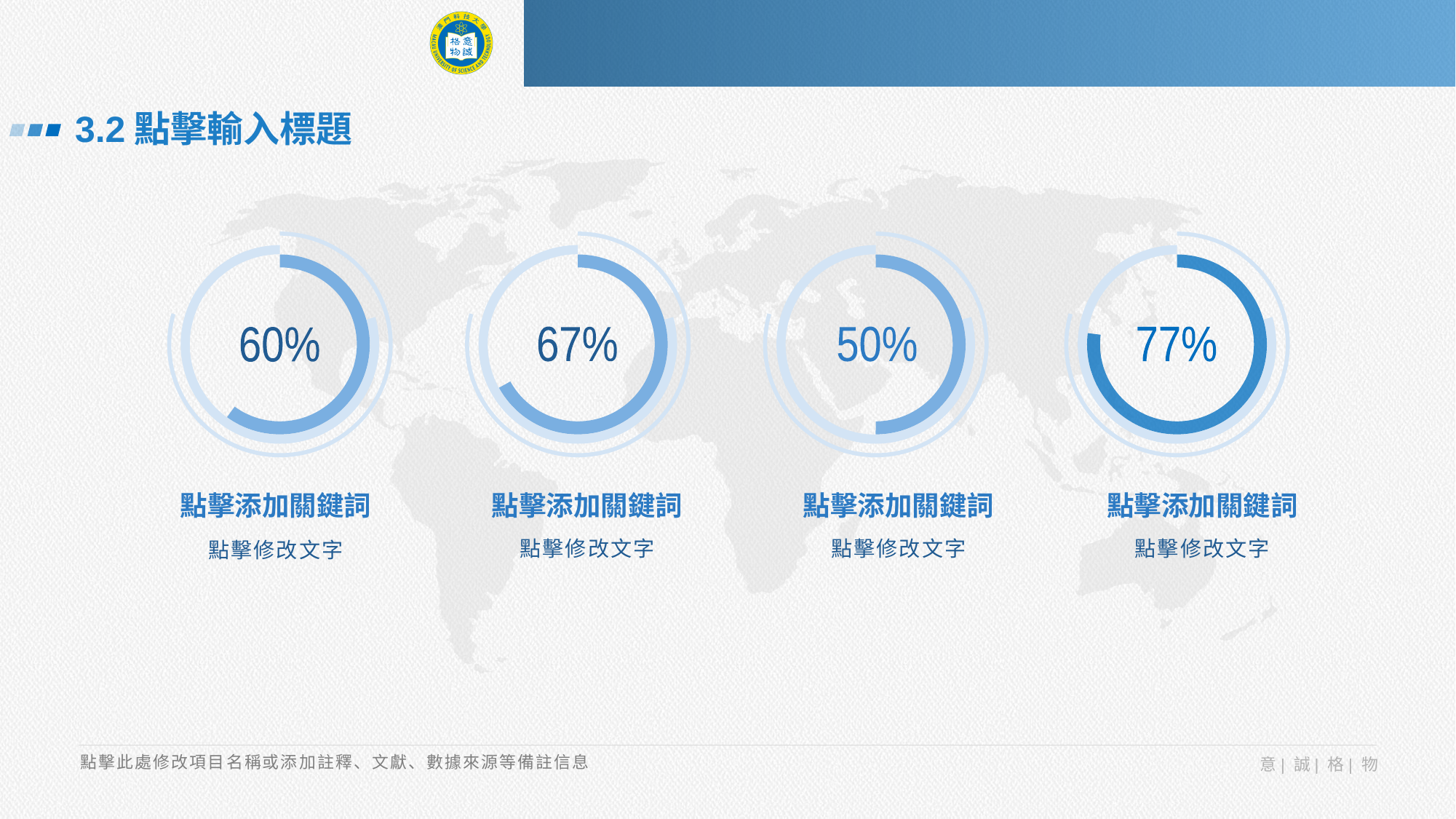

3.2點擊輸入標題

77%
50%
67%
60%
點擊添加關鍵詞
點擊添加關鍵詞
點擊添加關鍵詞

點擊添加關鍵詞
點擊修改文字
點擊修改文字
點擊修改文字
點擊修改文字
點擊此處修改項目名稱或添加註釋、文獻、數據來源等備註信息